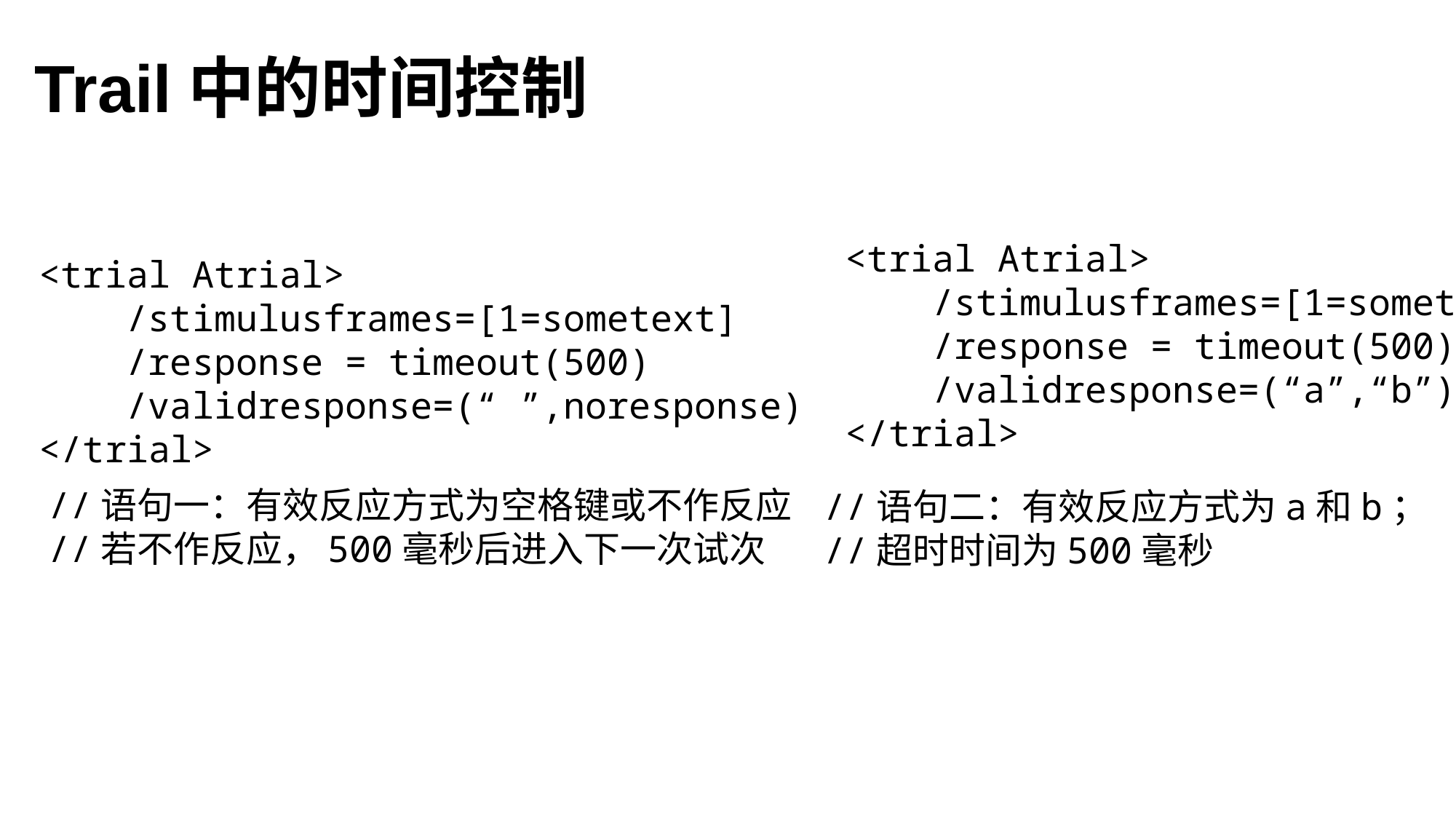

# Trail中的时间控制
<trial Atrial>
    /stimulusframes=[1=sometext]
    /response = timeout(500)
    /validresponse=(“a”,“b”)
</trial>
<trial Atrial>
    /stimulusframes=[1=sometext]
    /response = timeout(500)
    /validresponse=(“ ”,noresponse)
</trial>
//语句一：有效反应方式为空格键或不作反应
//若不作反应，500毫秒后进入下一次试次
//语句二：有效反应方式为a和b；
//超时时间为500毫秒